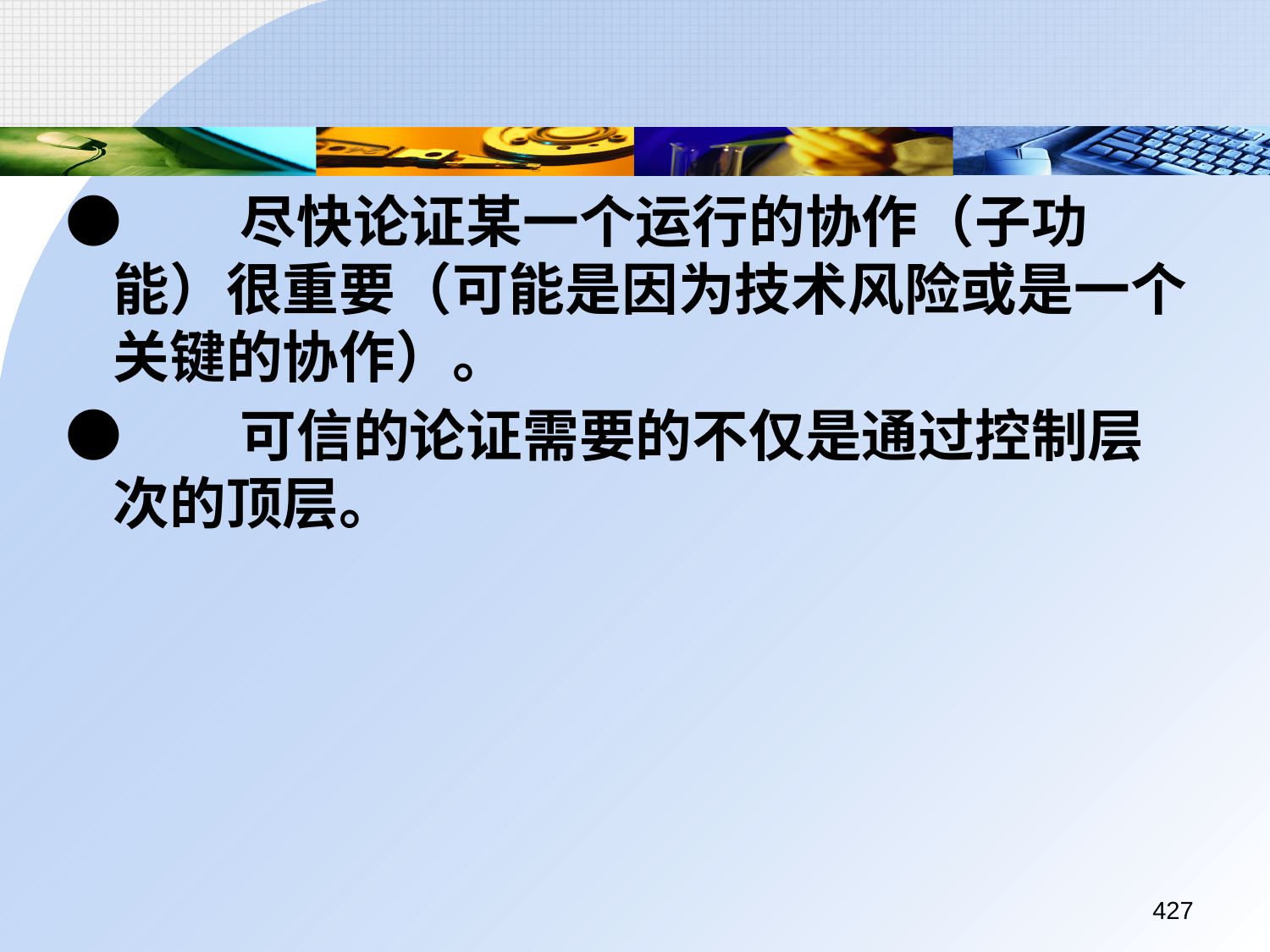

●	尽快论证某一个运行的协作（子功能）很重要（可能是因为技术风险或是一个关键的协作）。
●	可信的论证需要的不仅是通过控制层次的顶层。

427